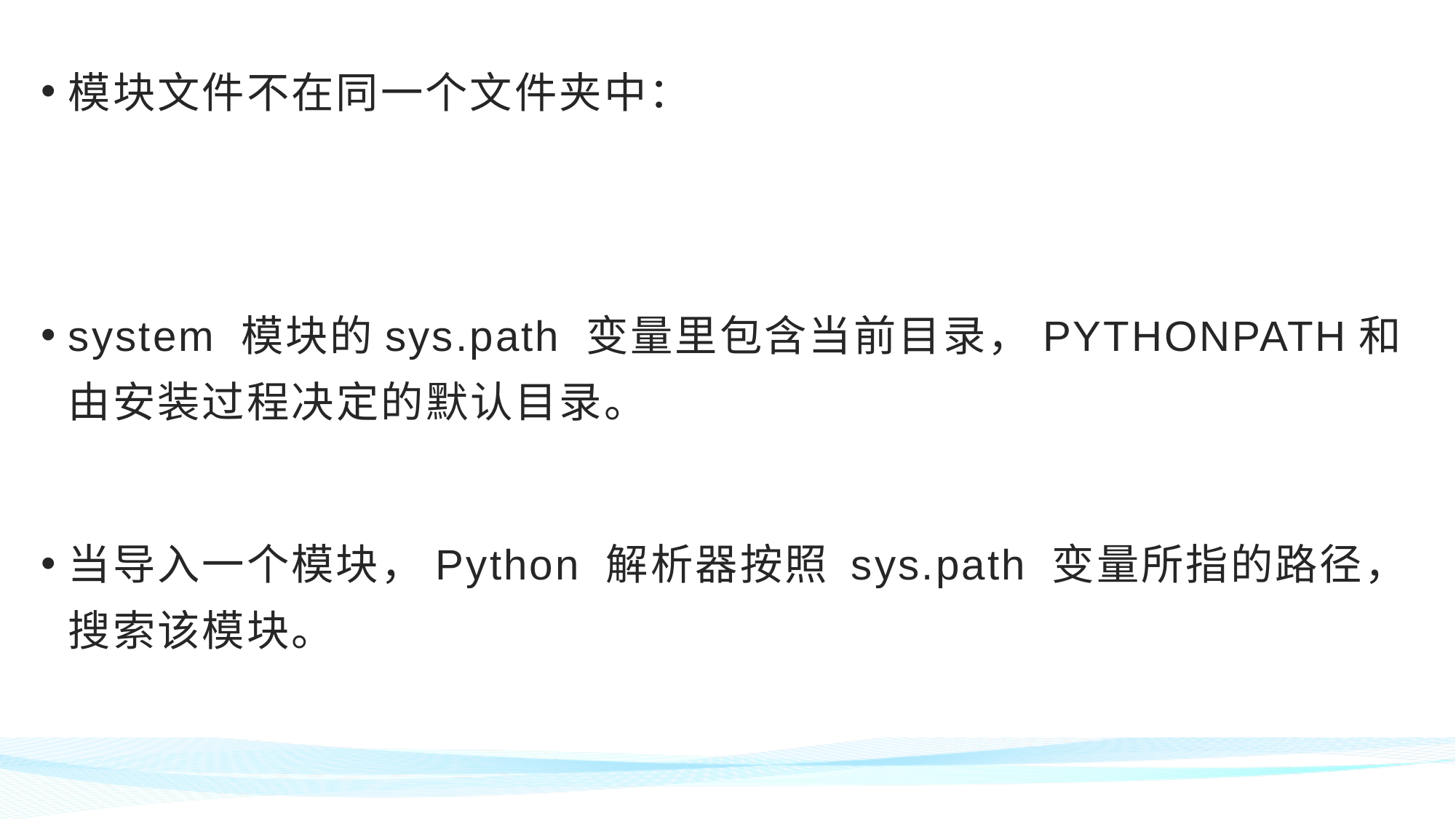

模块文件不在同一个文件夹中：

system 模块的sys.path 变量里包含当前目录，PYTHONPATH和由安装过程决定的默认目录。

当导入一个模块，Python 解析器按照 sys.path 变量所指的路径，搜索该模块。